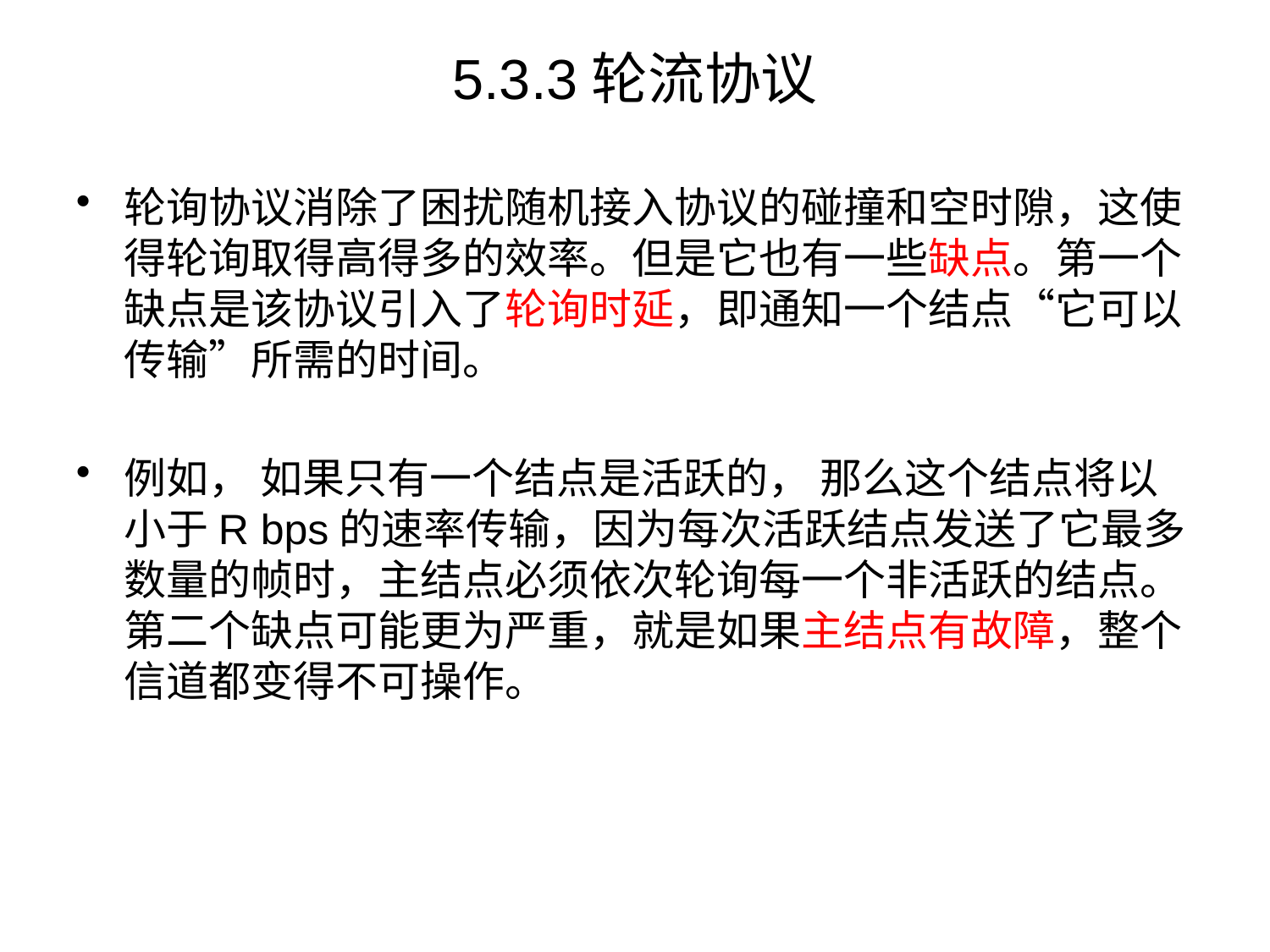

# 5.3.3轮流协议
轮询协议消除了困扰随机接入协议的碰撞和空时隙，这使得轮询取得高得多的效率。但是它也有一些缺点。第一个缺点是该协议引入了轮询时延，即通知一个结点“它可以传输”所需的时间。

例如， 如果只有一个结点是活跃的， 那么这个结点将以小于R bps的速率传输，因为每次活跃结点发送了它最多数量的帧时，主结点必须依次轮询每一个非活跃的结点。第二个缺点可能更为严重，就是如果主结点有故障，整个信道都变得不可操作。